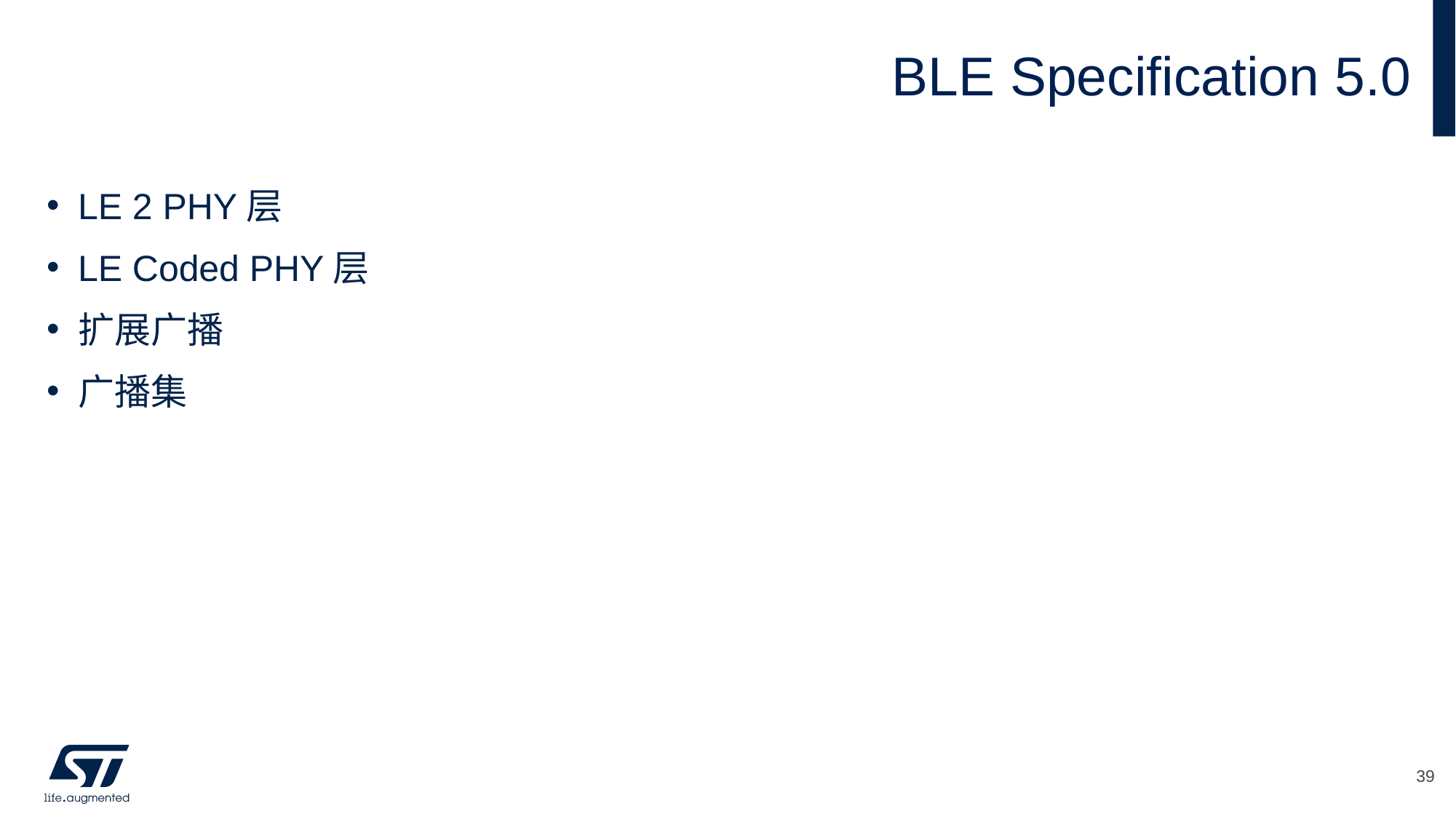

# BLE Specification 5.0
LE 2 PHY层
LE Coded PHY层
扩展广播
广播集

39